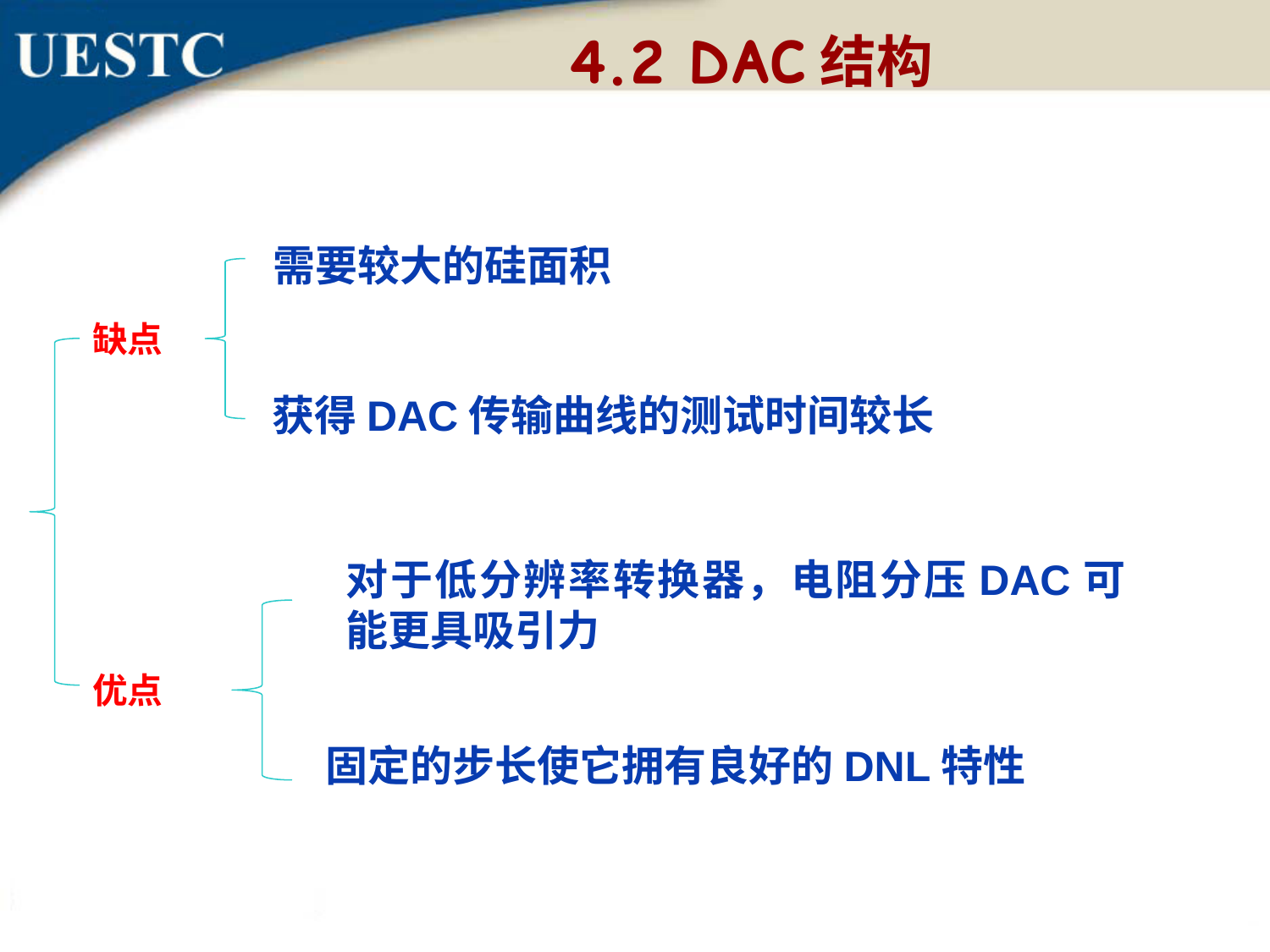

4.2 DAC结构
需要较大的硅面积

获得DAC传输曲线的测试时间较长
缺点

对于低分辨率转换器，电阻分压DAC可能更具吸引力

固定的步长使它拥有良好的DNL特性
优点